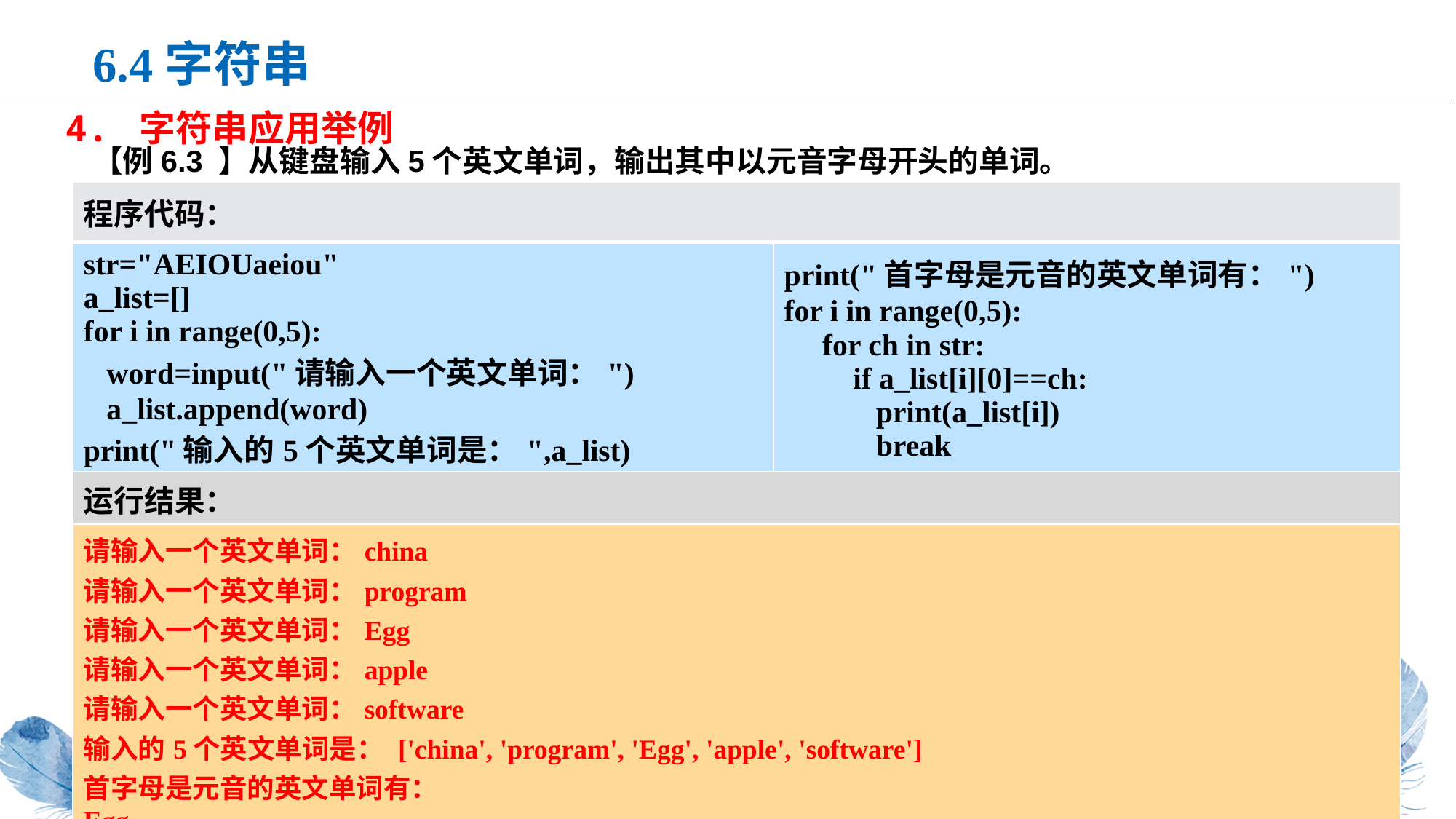

6.4字符串
4. 字符串应用举例
【例6.3 】从键盘输入5个英文单词，输出其中以元音字母开头的单词。
| 程序代码： |  |
| --- | --- |
| str="AEIOUaeiou" a\_list=[] for i in range(0,5): word=input("请输入一个英文单词：") a\_list.append(word) print("输入的5个英文单词是：",a\_list) | print("首字母是元音的英文单词有：") for i in range(0,5): for ch in str: if a\_list[i][0]==ch: print(a\_list[i]) break |
| 运行结果： |  |
| 请输入一个英文单词：china 请输入一个英文单词：program 请输入一个英文单词：Egg 请输入一个英文单词：apple 请输入一个英文单词：software 输入的5个英文单词是： ['china', 'program', 'Egg', 'apple', 'software'] 首字母是元音的英文单词有： Egg apple |  |